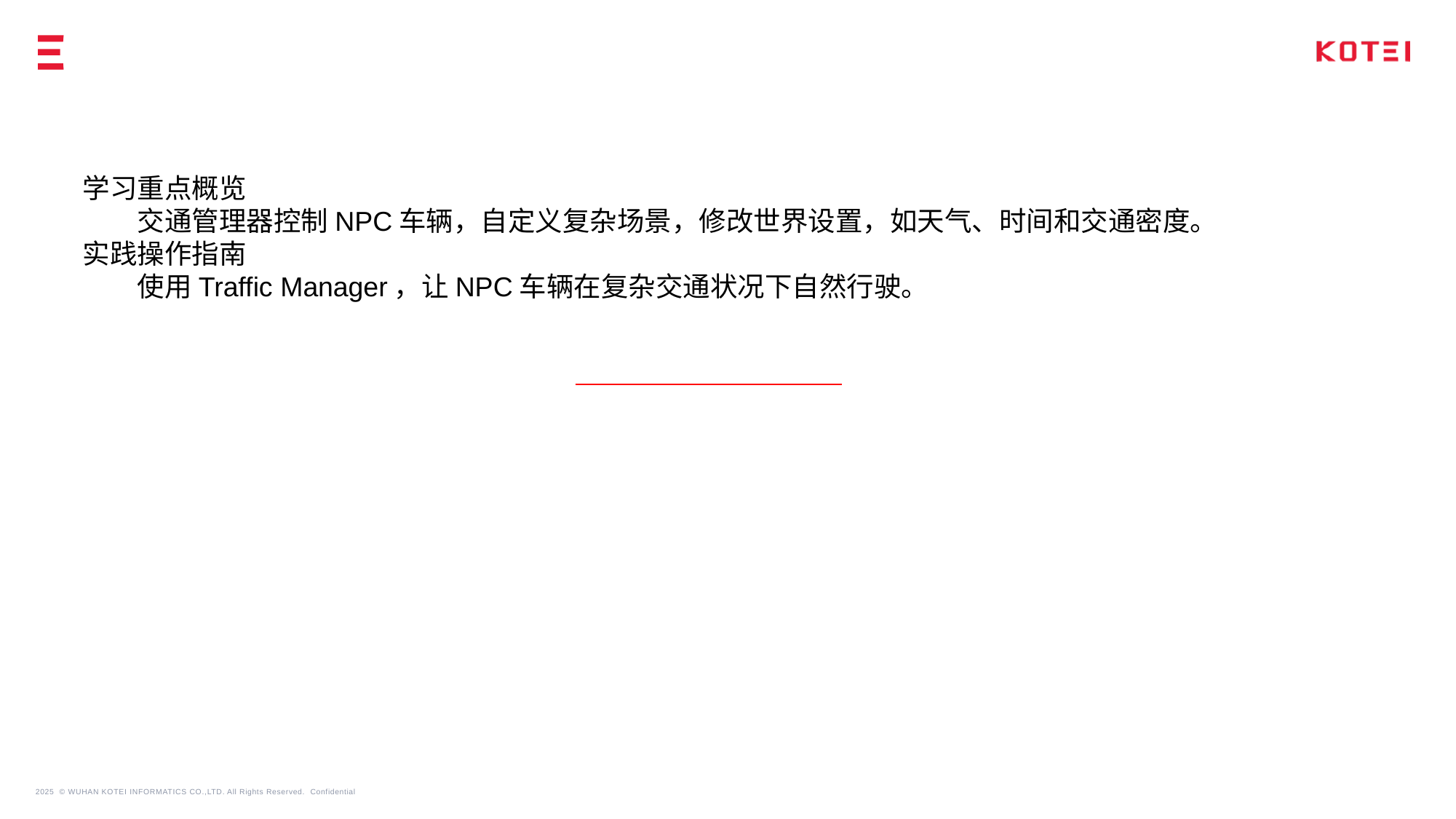

学习重点概览
交通管理器控制NPC车辆，自定义复杂场景，修改世界设置，如天气、时间和交通密度。
实践操作指南
使用Traffic Manager，让NPC车辆在复杂交通状况下自然行驶。